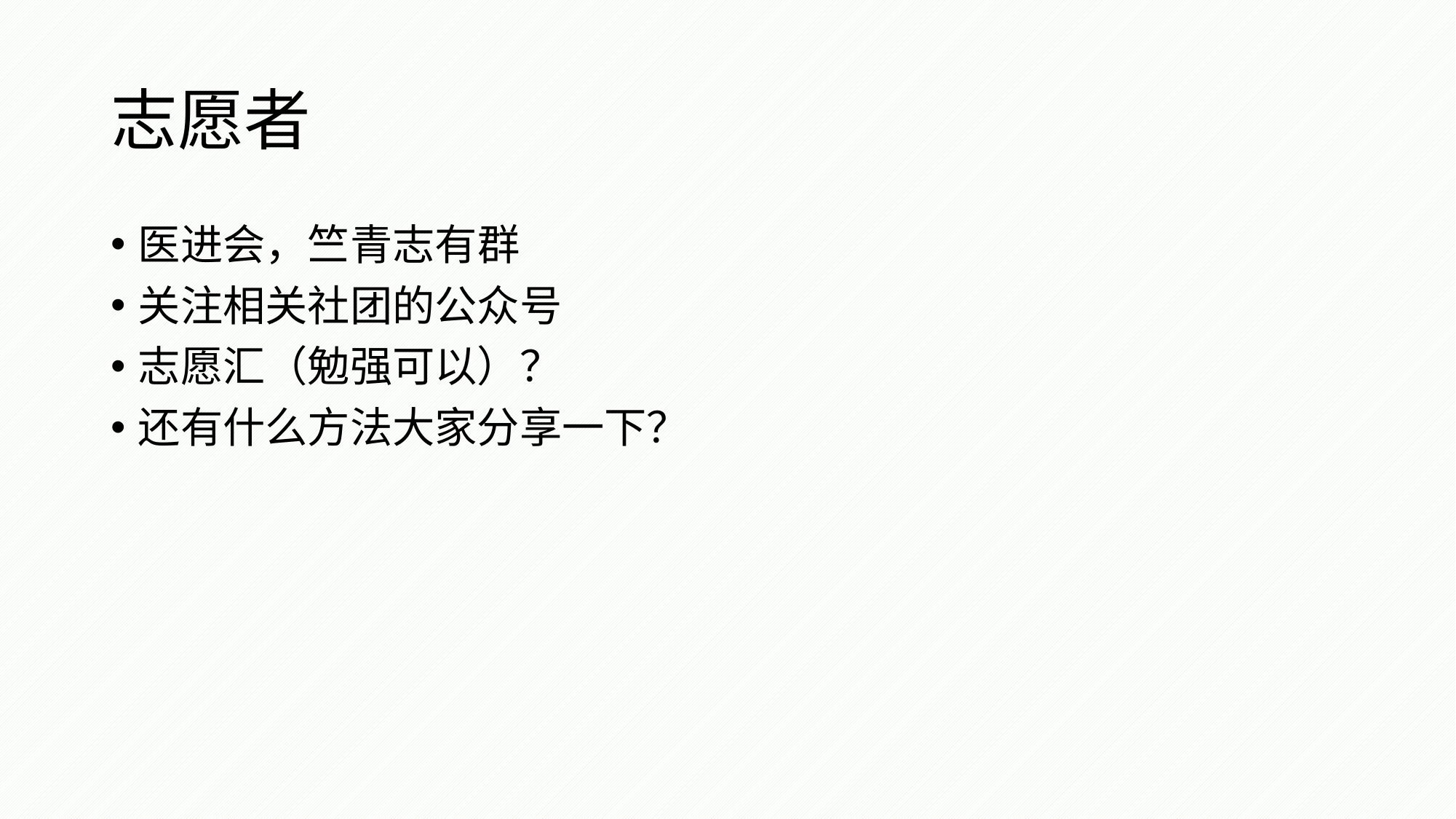

# 志愿者
医进会，竺青志有群
关注相关社团的公众号
志愿汇（勉强可以）？
还有什么方法大家分享一下？